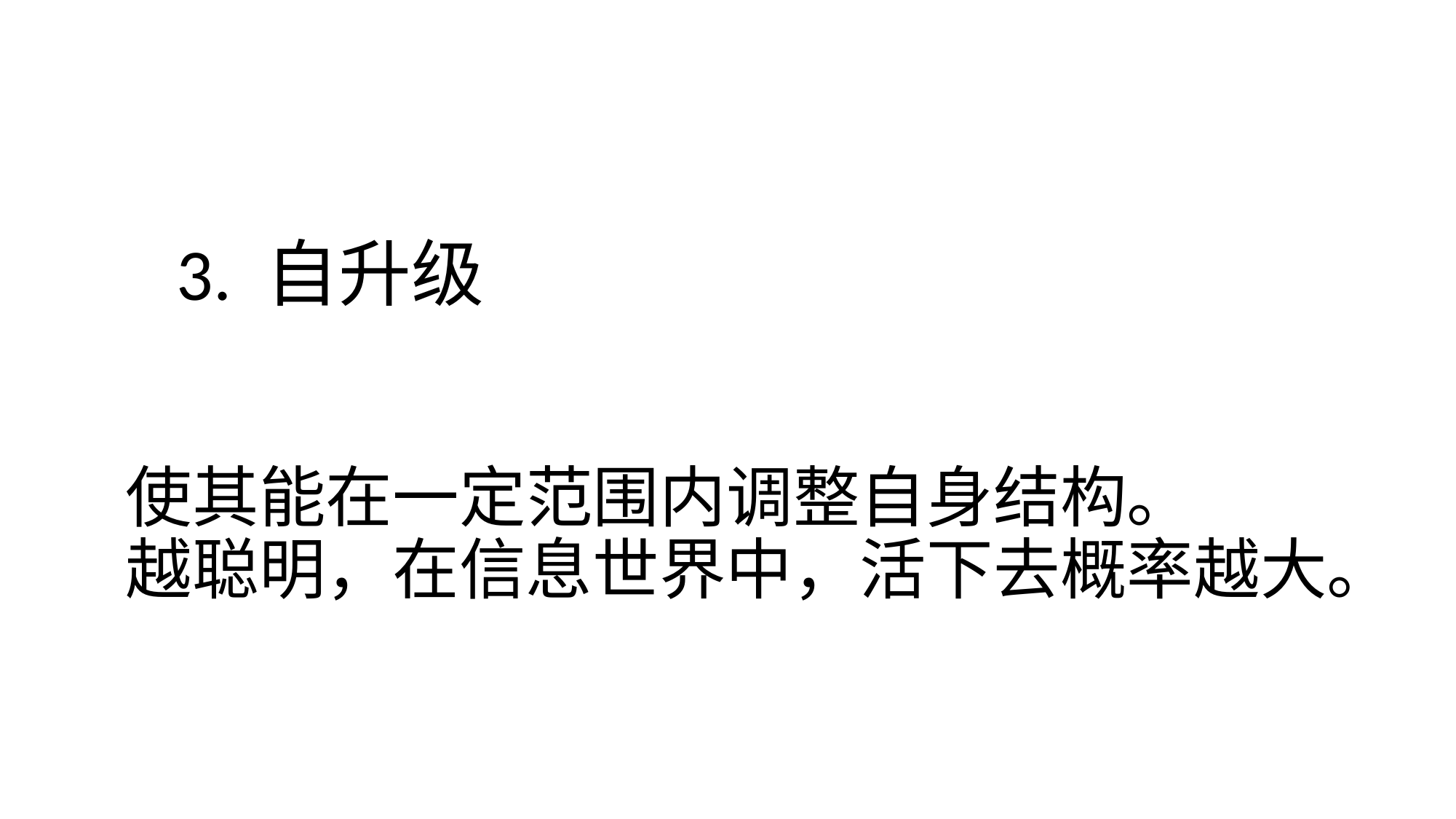

3. 自升级
使其能在一定范围内调整自身结构。
越聪明，在信息世界中，活下去概率越大。